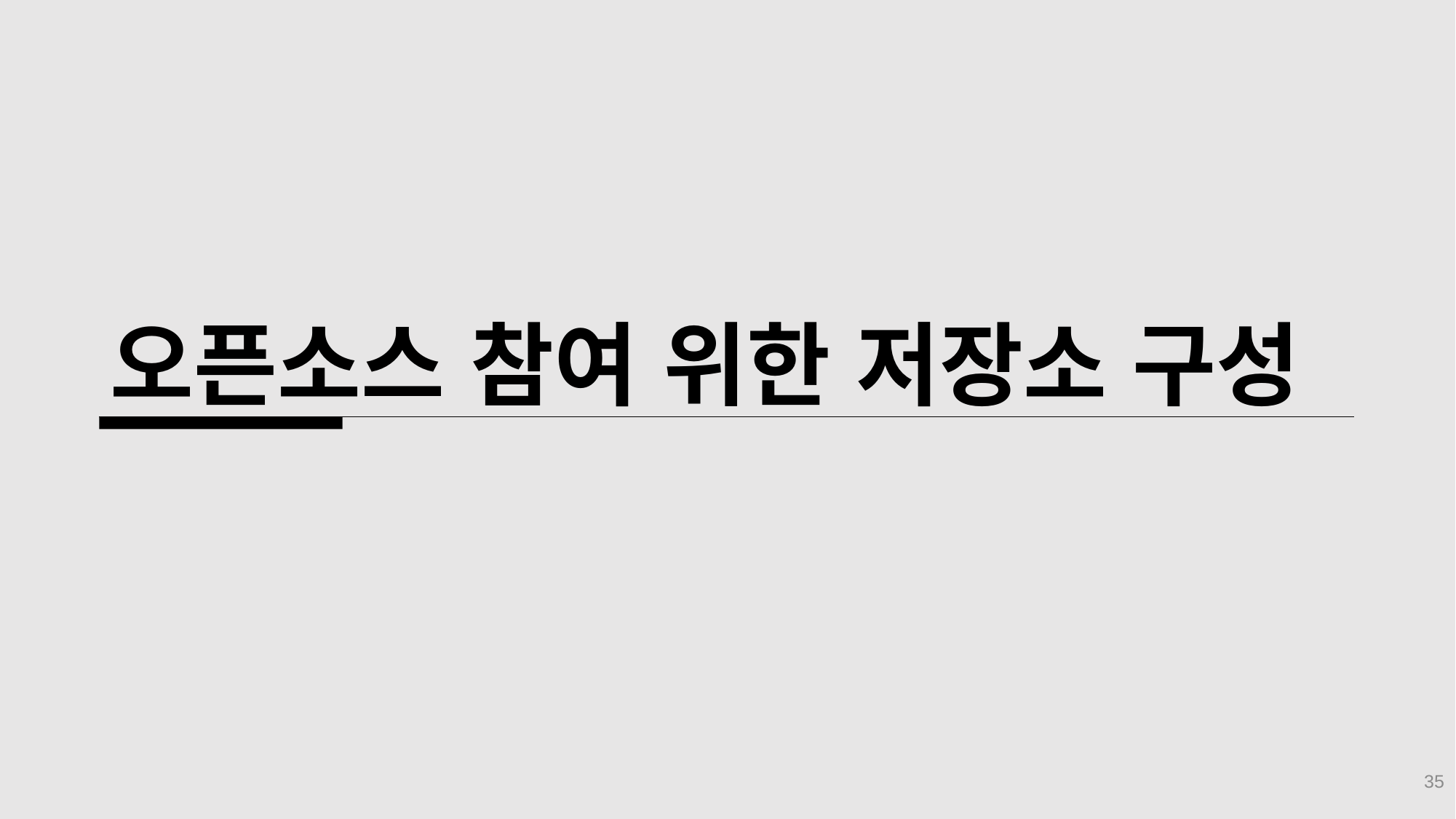

# 오픈소스 참여 위한 저장소 구성
35